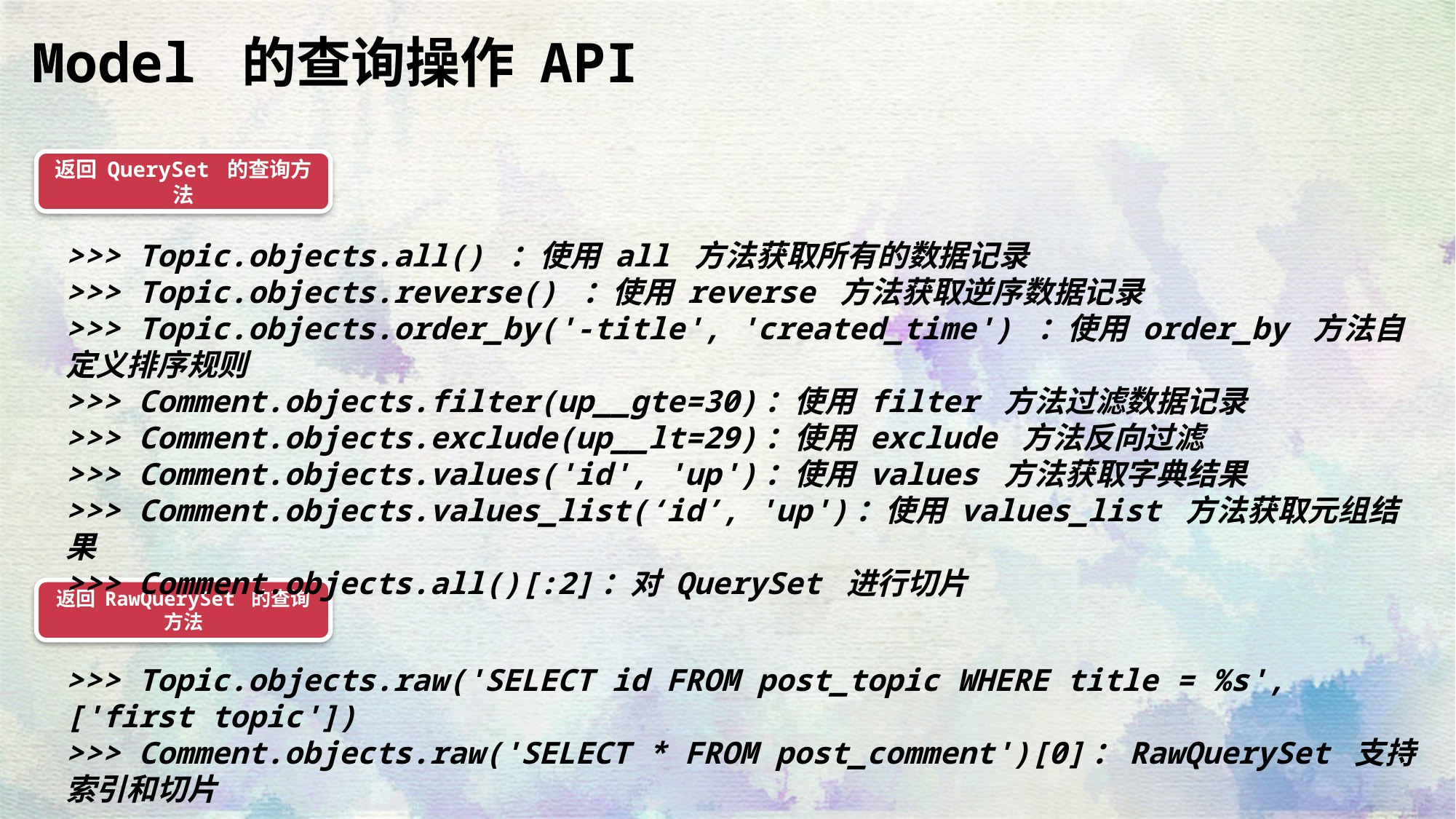

Model 的查询操作 API
返回 QuerySet 的查询方法
>>> Topic.objects.all() ：使用 all 方法获取所有的数据记录
>>> Topic.objects.reverse() ：使用 reverse 方法获取逆序数据记录
>>> Topic.objects.order_by('-title', 'created_time') ：使用 order_by 方法自定义排序规则
>>> Comment.objects.filter(up__gte=30)：使用 filter 方法过滤数据记录
>>> Comment.objects.exclude(up__lt=29)：使用 exclude 方法反向过滤
>>> Comment.objects.values('id', 'up')：使用 values 方法获取字典结果
>>> Comment.objects.values_list(‘id’, 'up')：使用 values_list 方法获取元组结果
>>> Comment.objects.all()[:2]：对 QuerySet 进行切片
返回 RawQuerySet 的查询方法
>>> Topic.objects.raw('SELECT id FROM post_topic WHERE title = %s', ['first topic'])
>>> Comment.objects.raw('SELECT * FROM post_comment')[0]：RawQuerySet 支持索引和切片